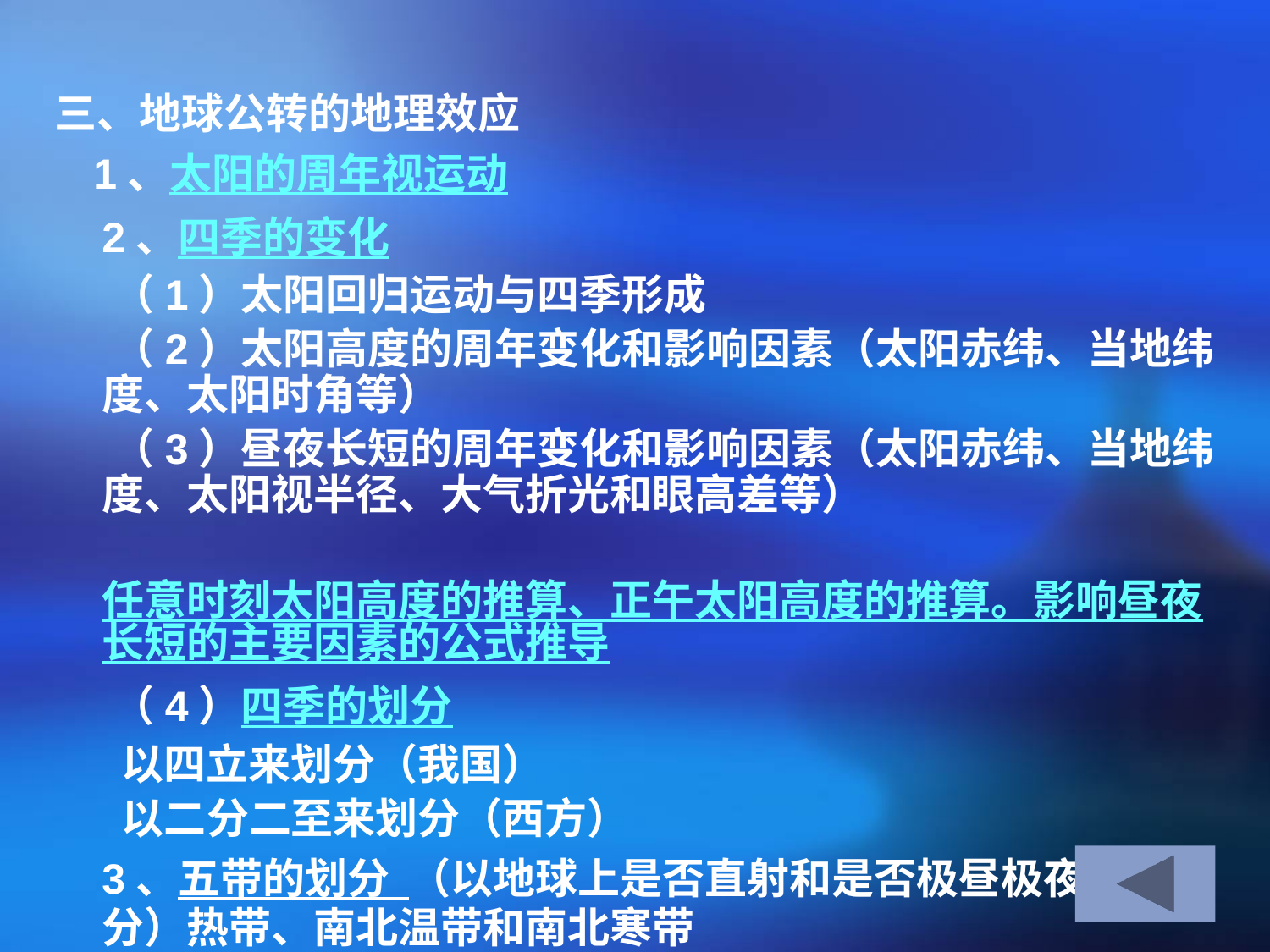

三、地球公转的地理效应
    1、太阳的周年视运动
    2、四季的变化
     （1）太阳回归运动与四季形成
     （2）太阳高度的周年变化和影响因素（太阳赤纬、当地纬度、太阳时角等）
     （3）昼夜长短的周年变化和影响因素（太阳赤纬、当地纬度、太阳视半径、大气折光和眼高差等）
     任意时刻太阳高度的推算、正午太阳高度的推算。影响昼夜长短的主要因素的公式推导
     （4）四季的划分
      以四立来划分（我国）
      以二分二至来划分（西方）
    3、五带的划分  （以地球上是否直射和是否极昼极夜来划分）热带、南北温带和南北寒带